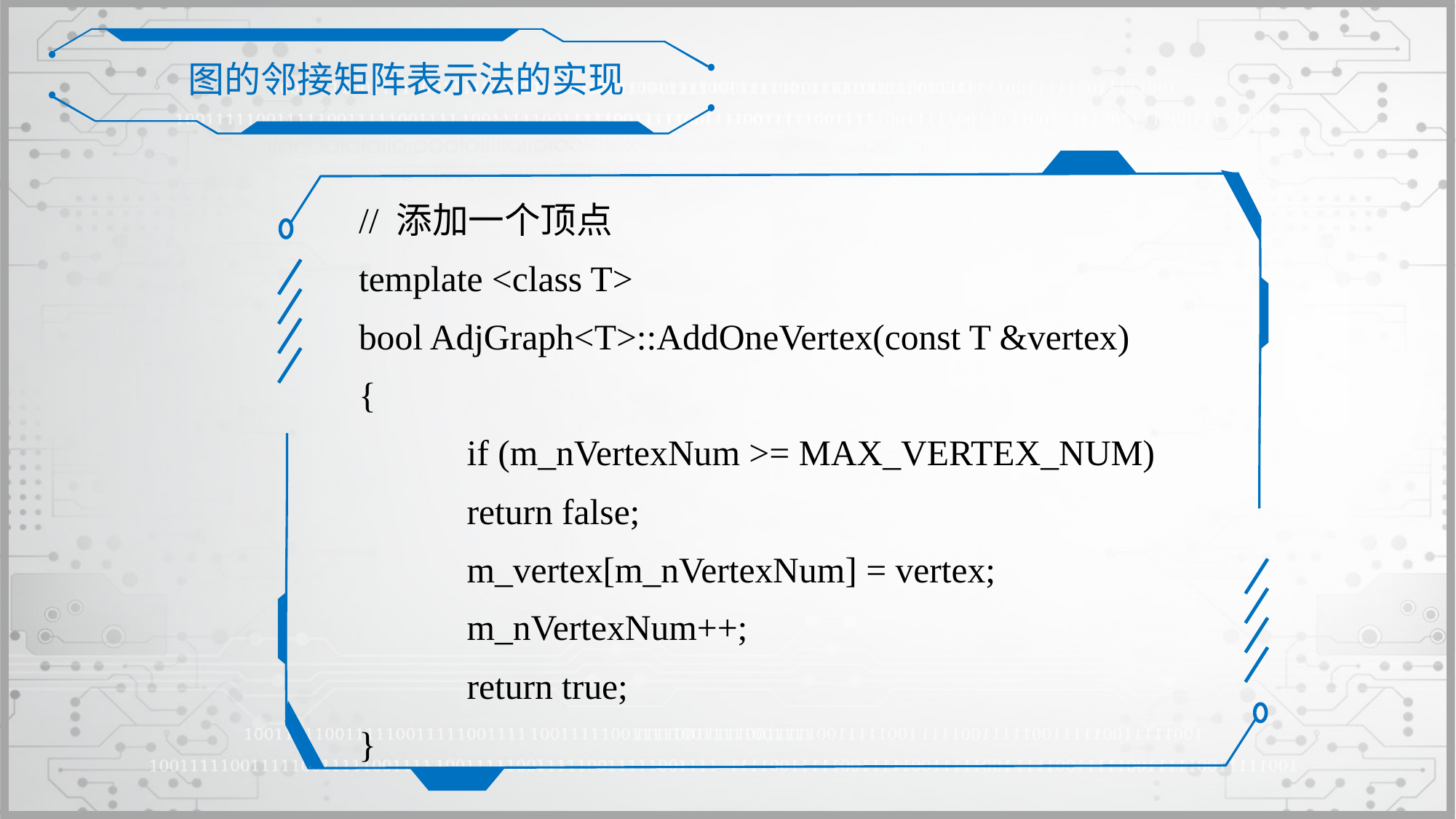

图的邻接矩阵表示法的实现

// 添加一个顶点
template <class T>
bool AdjGraph<T>::AddOneVertex(const T &vertex)
{
	if (m_nVertexNum >= MAX_VERTEX_NUM)
		return false;
	m_vertex[m_nVertexNum] = vertex;
	m_nVertexNum++;
	return true;
}